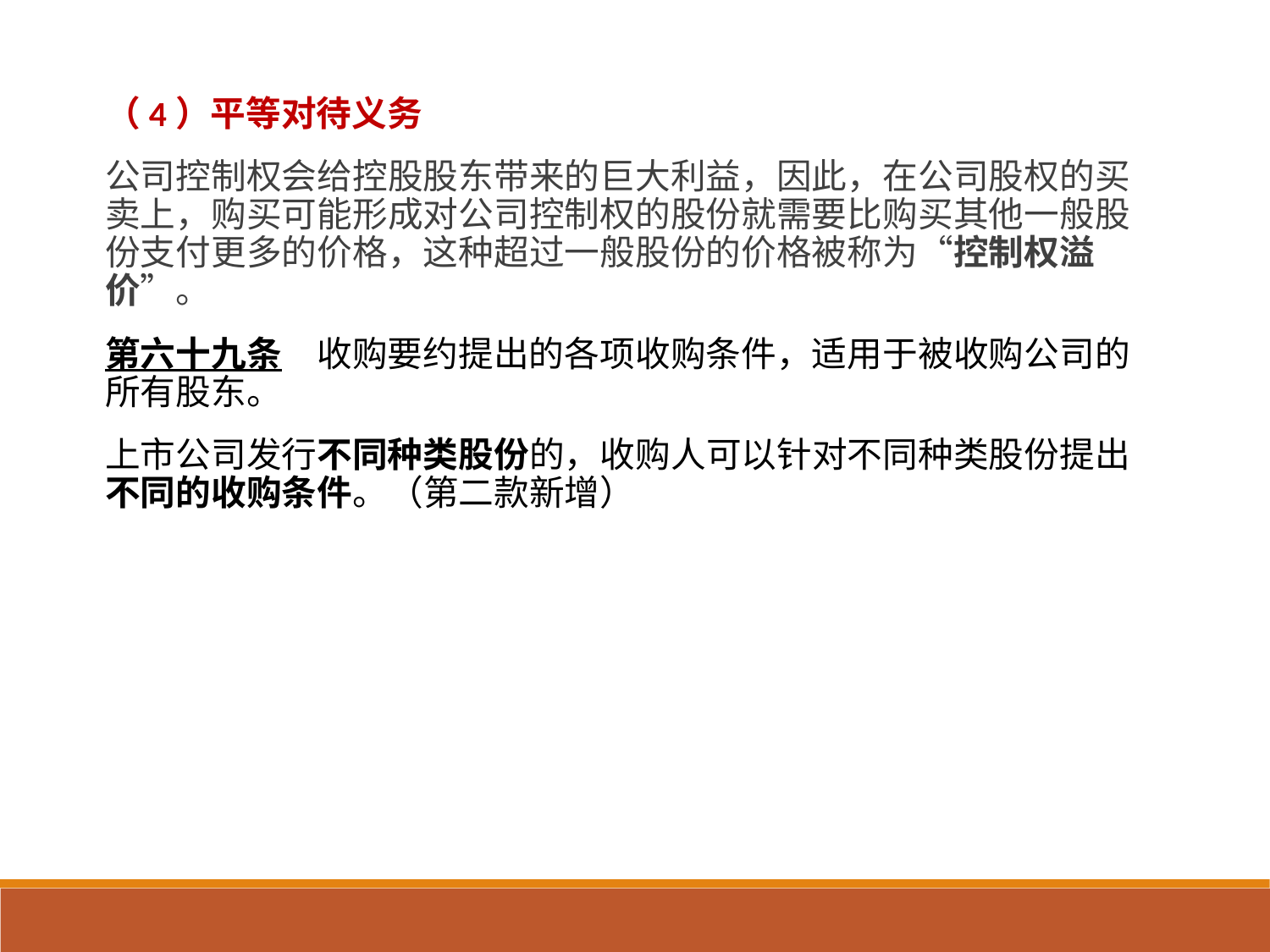

（4）平等对待义务
公司控制权会给控股股东带来的巨大利益，因此，在公司股权的买卖上，购买可能形成对公司控制权的股份就需要比购买其他一般股份支付更多的价格，这种超过一般股份的价格被称为“控制权溢价”。
第六十九条　收购要约提出的各项收购条件，适用于被收购公司的所有股东。
上市公司发行不同种类股份的，收购人可以针对不同种类股份提出不同的收购条件。（第二款新增）